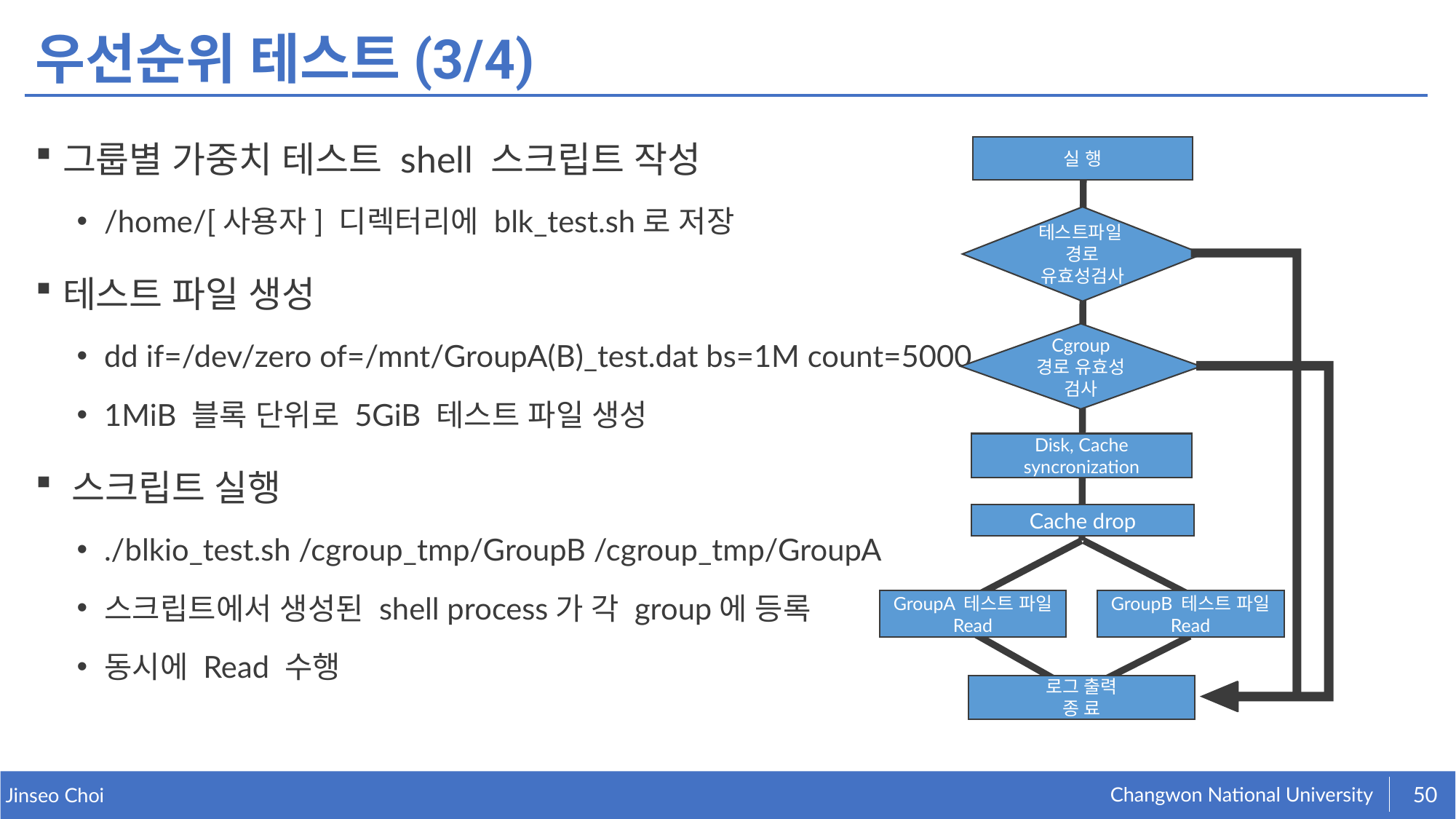

# 우선순위 테스트(3/4)
그룹별 가중치 테스트 shell 스크립트 작성
/home/[사용자] 디렉터리에 blk_test.sh로 저장
테스트 파일 생성
dd if=/dev/zero of=/mnt/GroupA(B)_test.dat bs=1M count=5000
1MiB 블록 단위로 5GiB 테스트 파일 생성
​스크립트 실행
./blkio_test.sh /cgroup_tmp/GroupB /cgroup_tmp/GroupA
스크립트에서 생성된 shell process가 각 group에 등록
동시에 Read 수행

실 행
테스트파일
경로 유효성검사
Cgroup
경로 유효성 검사

Disk, Cache syncronization

Cache drop
GroupA 테스트 파일
Read
GroupB 테스트 파일
Read
로그 출력
종 료
50